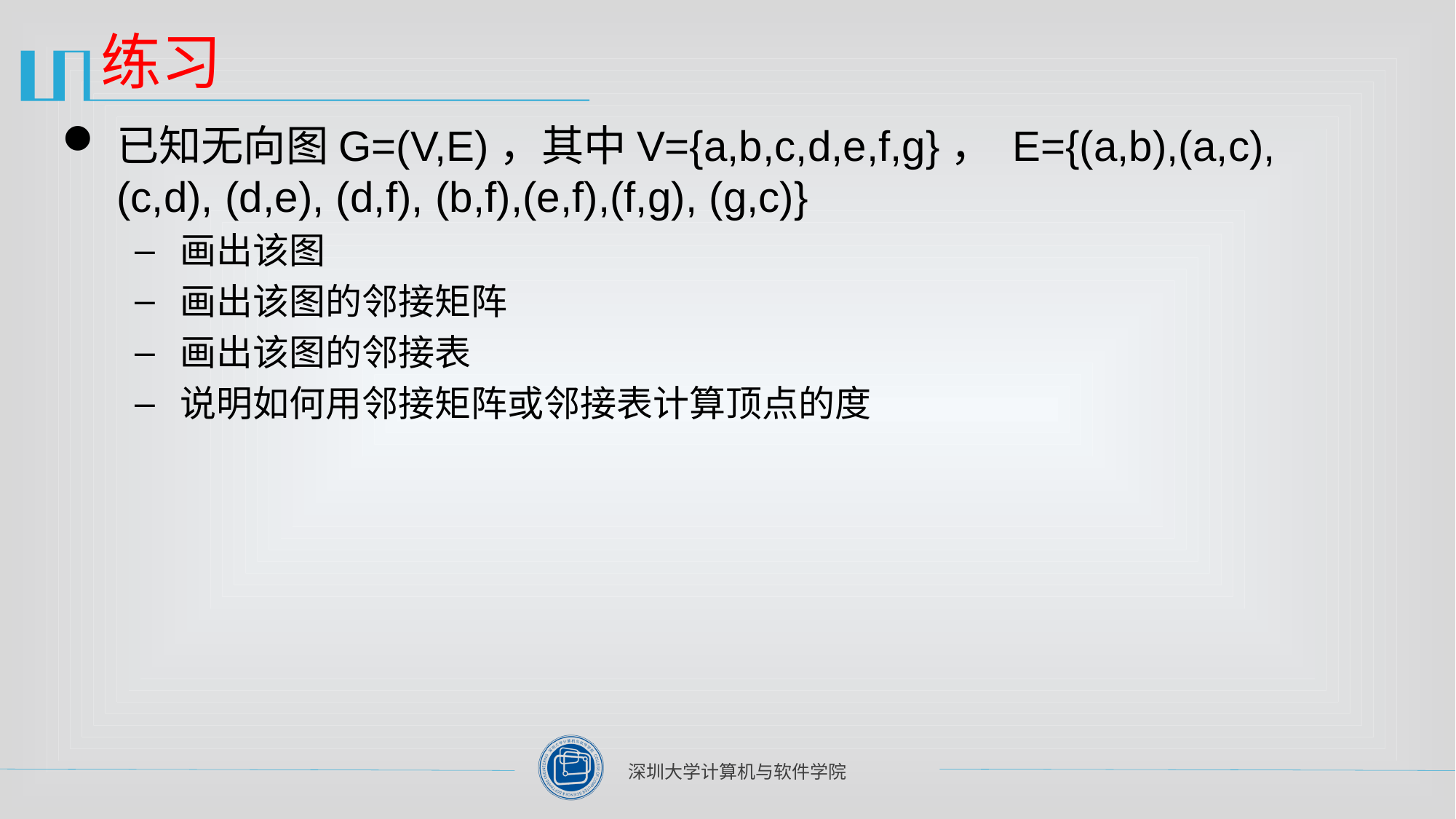

# 练习
已知无向图G=(V,E)，其中V={a,b,c,d,e,f,g}， E={(a,b),(a,c),(c,d), (d,e), (d,f), (b,f),(e,f),(f,g), (g,c)}
画出该图
画出该图的邻接矩阵
画出该图的邻接表
说明如何用邻接矩阵或邻接表计算顶点的度

48